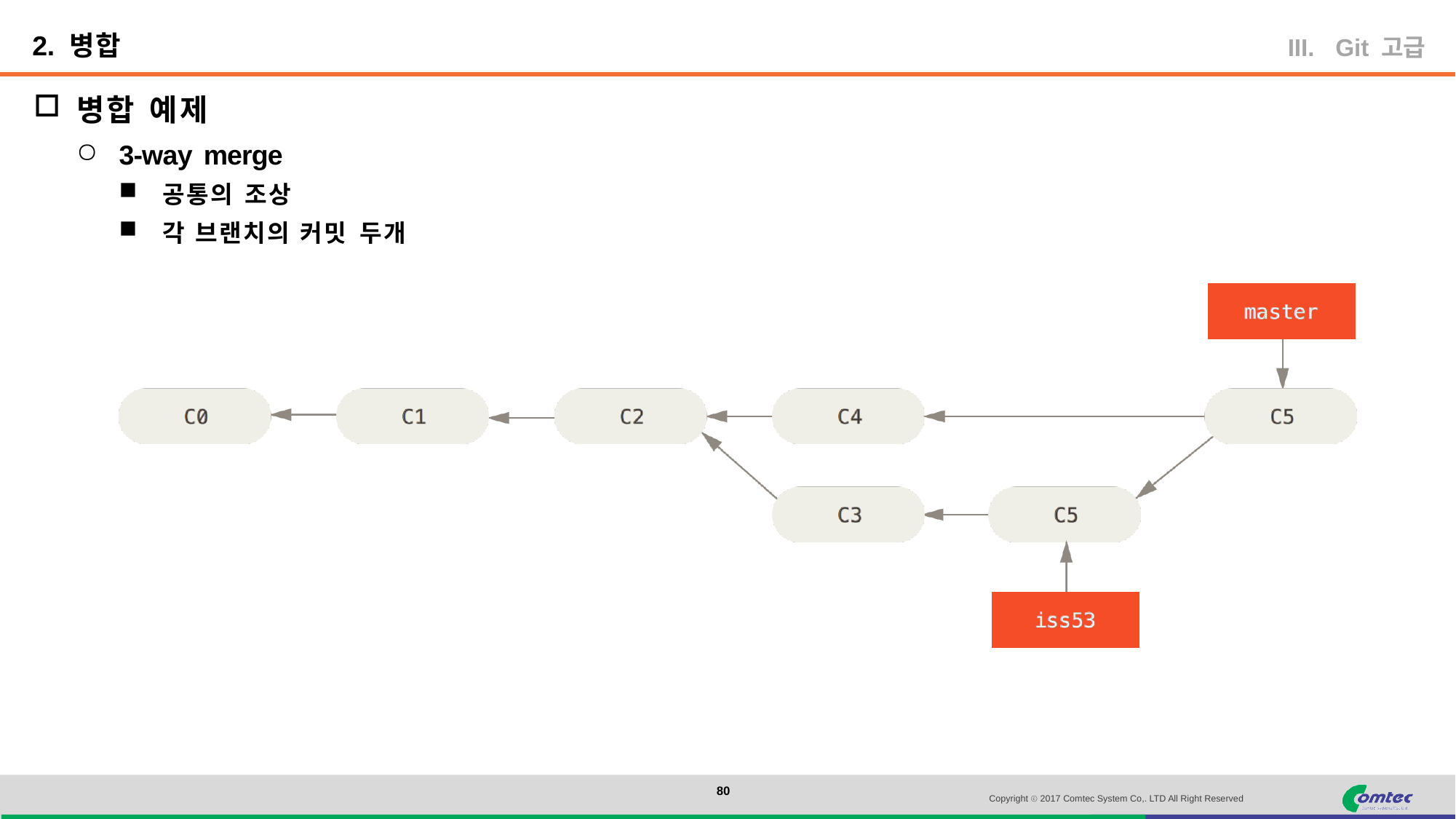

2. 병합
Git 고급
병합 예제
3-way merge
공통의 조상
각 브랜치의 커밋 두개